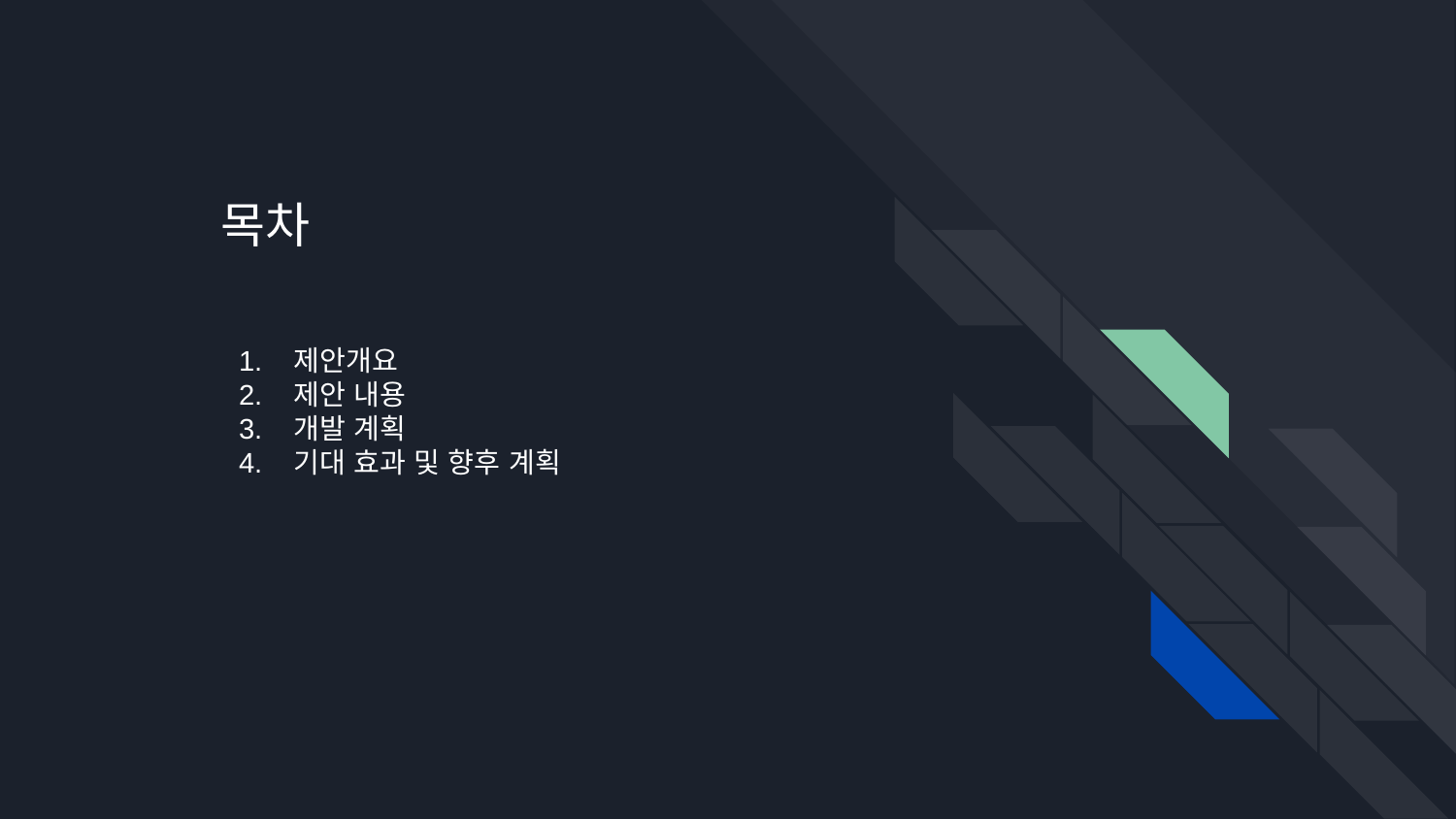

목차
제안개요
제안 내용
개발 계획
기대 효과 및 향후 계획